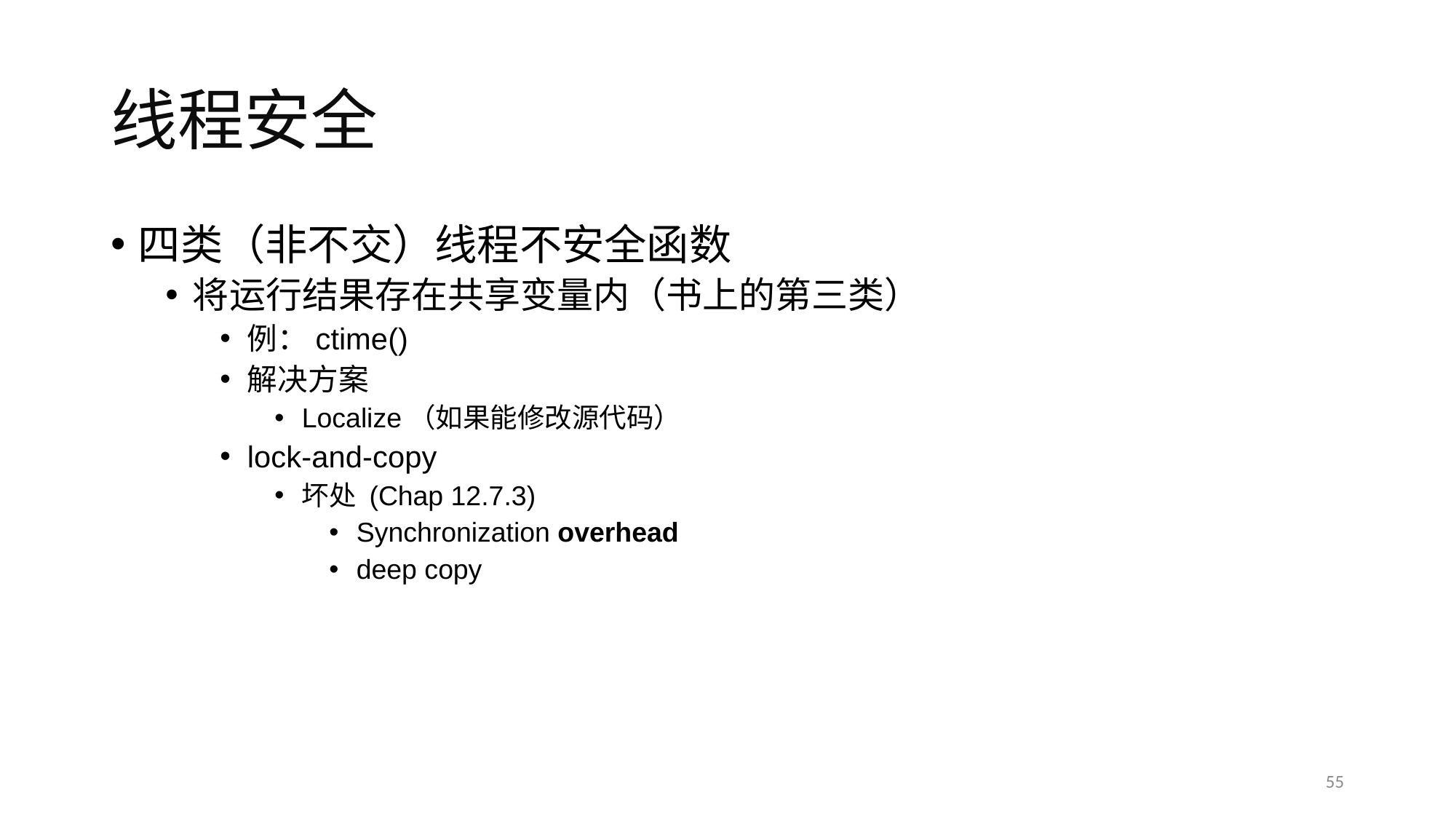

# 线程安全
四类（非不交）线程不安全函数
将运行结果存在共享变量内（书上的第三类）
例：ctime()
解决方案
Localize（如果能修改源代码）
lock-and-copy
坏处 (Chap 12.7.3)
Synchronization overhead
deep copy

55